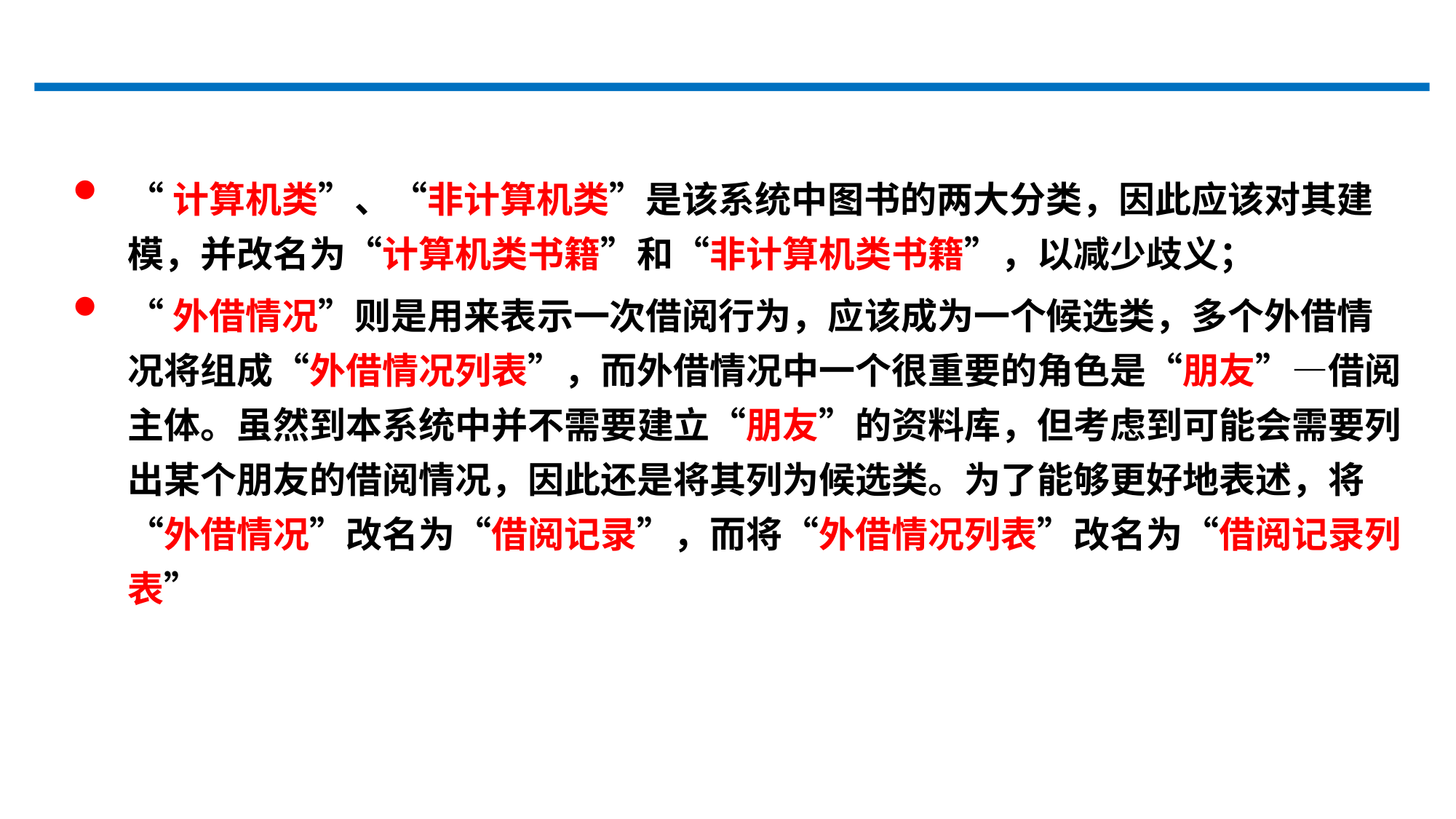

“计算机类”、“非计算机类”是该系统中图书的两大分类，因此应该对其建模，并改名为“计算机类书籍”和“非计算机类书籍”，以减少歧义；
“外借情况”则是用来表示一次借阅行为，应该成为一个候选类，多个外借情况将组成“外借情况列表”，而外借情况中一个很重要的角色是“朋友”—借阅主体。虽然到本系统中并不需要建立“朋友”的资料库，但考虑到可能会需要列出某个朋友的借阅情况，因此还是将其列为候选类。为了能够更好地表述，将“外借情况”改名为“借阅记录”，而将“外借情况列表”改名为“借阅记录列表”